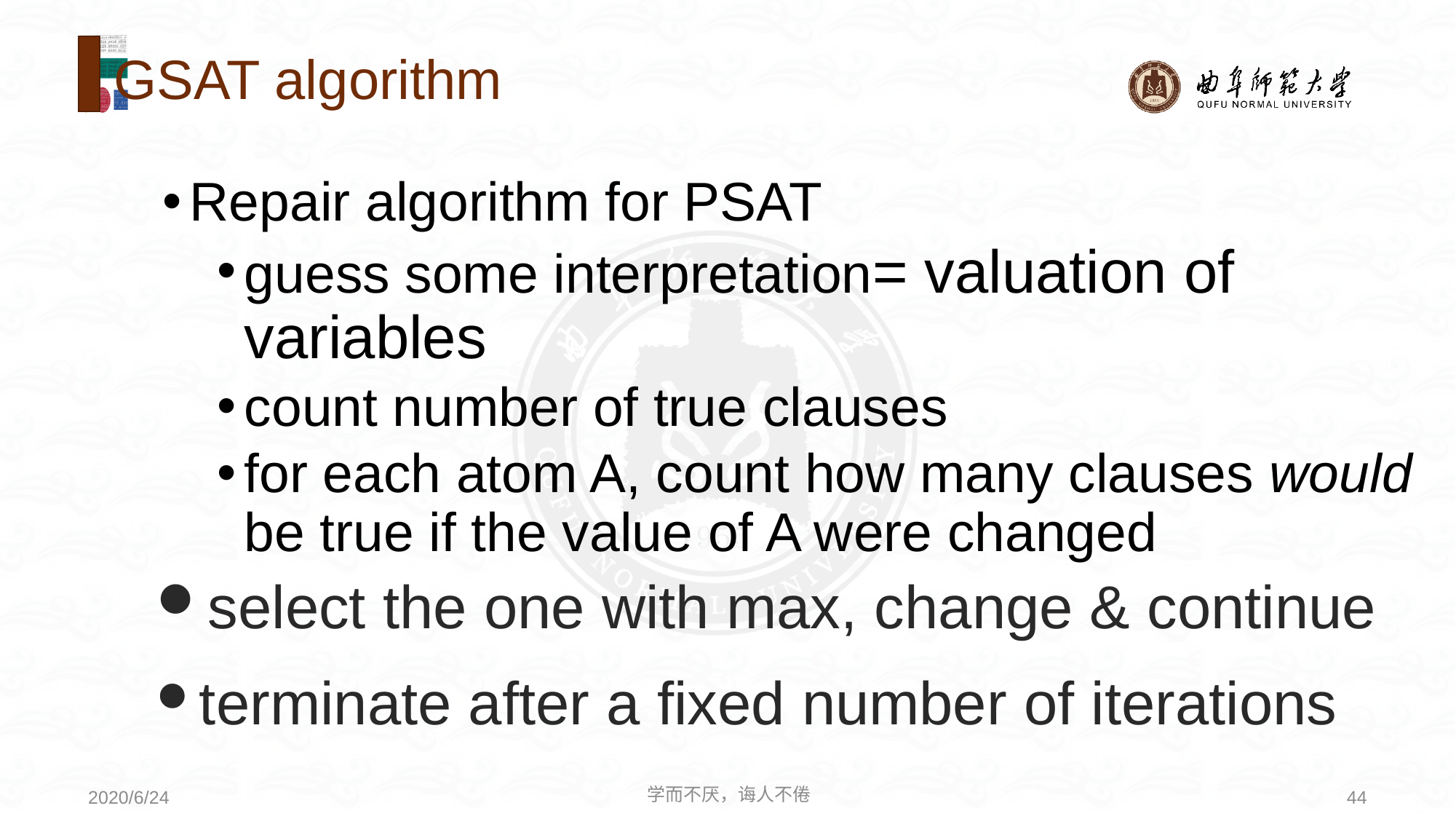

# GSAT algorithm
Repair algorithm for PSAT
guess some interpretation= valuation of variables
count number of true clauses
for each atom A, count how many clauses would be true if the value of A were changed
select the one with max, change & continue
terminate after a fixed number of iterations
学而不厌，诲人不倦
44
2020/6/24